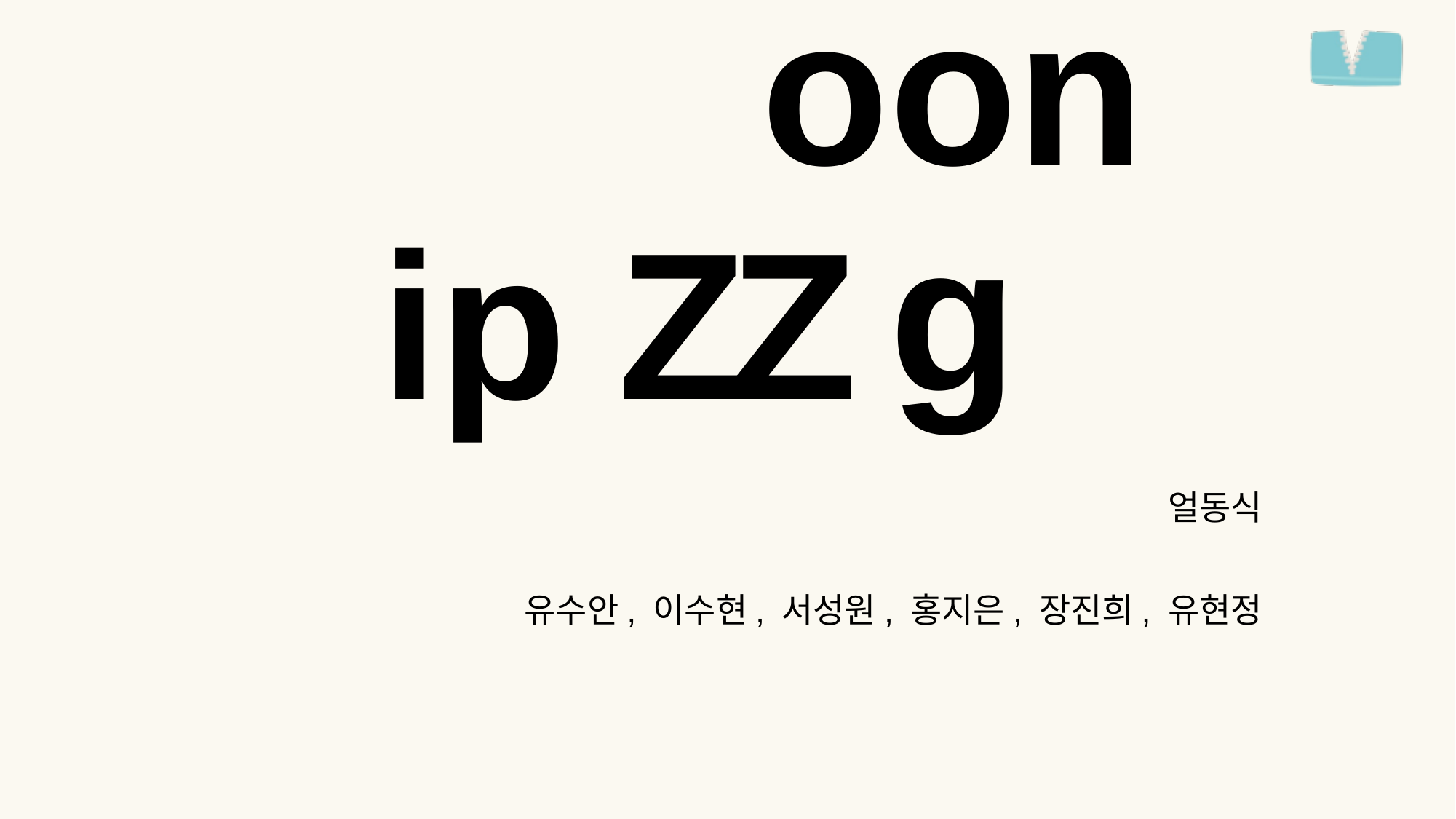

Z
Z
ip
oong

얼동식

유수안, 이수현, 서성원, 홍지은, 장진희, 유현정